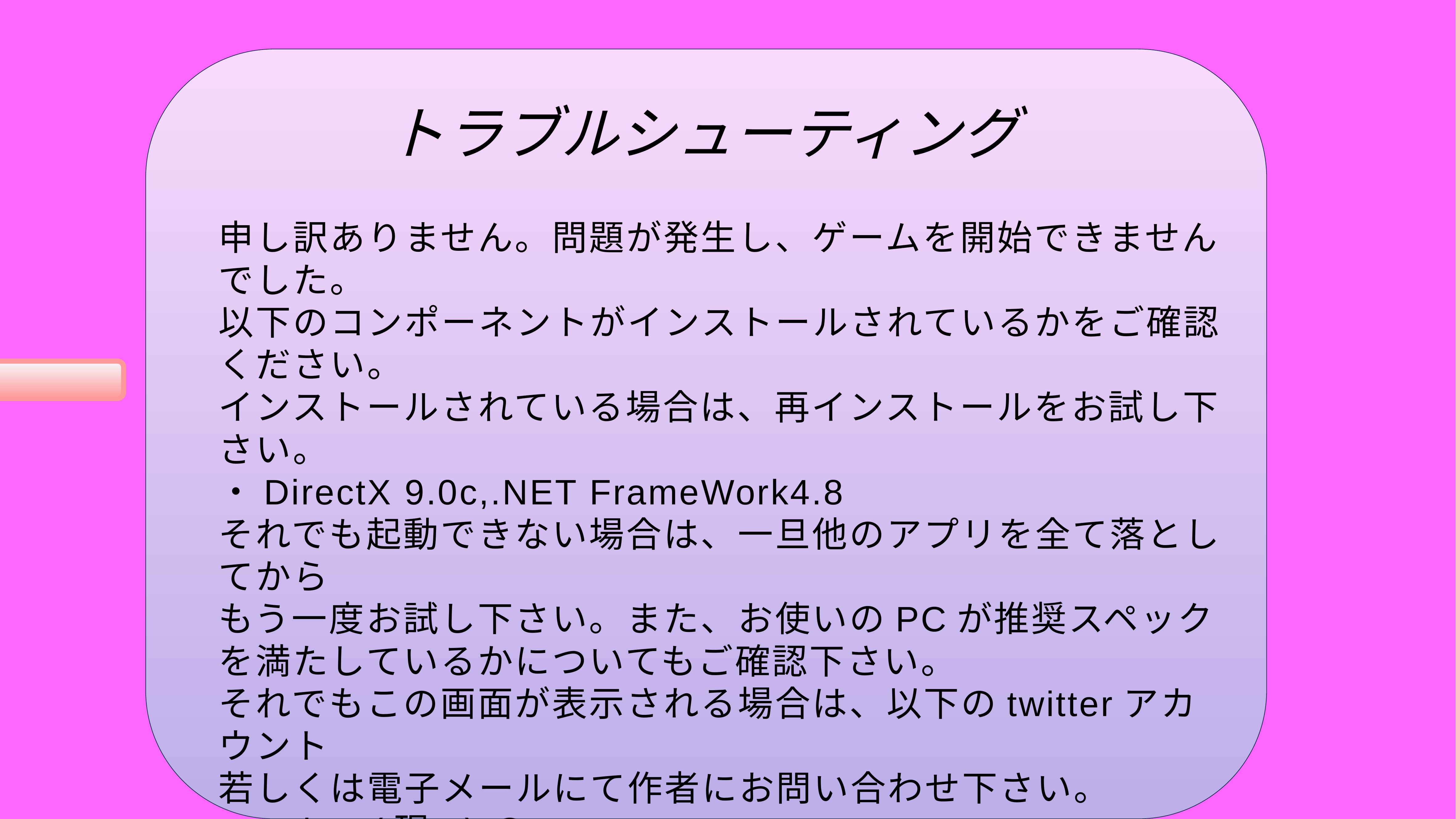

トラブルシューティング
申し訳ありません。問題が発生し、ゲームを開始できませんでした。
以下のコンポーネントがインストールされているかをご確認ください。
インストールされている場合は、再インストールをお試し下さい。
・DirectX 9.0c,.NET FrameWork4.8
それでも起動できない場合は、一旦他のアプリを全て落としてから
もう一度お試し下さい。また、お使いのPCが推奨スペックを満たしているかについてもご確認下さい。
それでもこの画面が表示される場合は、以下のtwitterアカウント
若しくは電子メールにて作者にお問い合わせ下さい。
・twitter(現X):@wattzmaro
・電子メール:wattzwatanabe@gmail.com